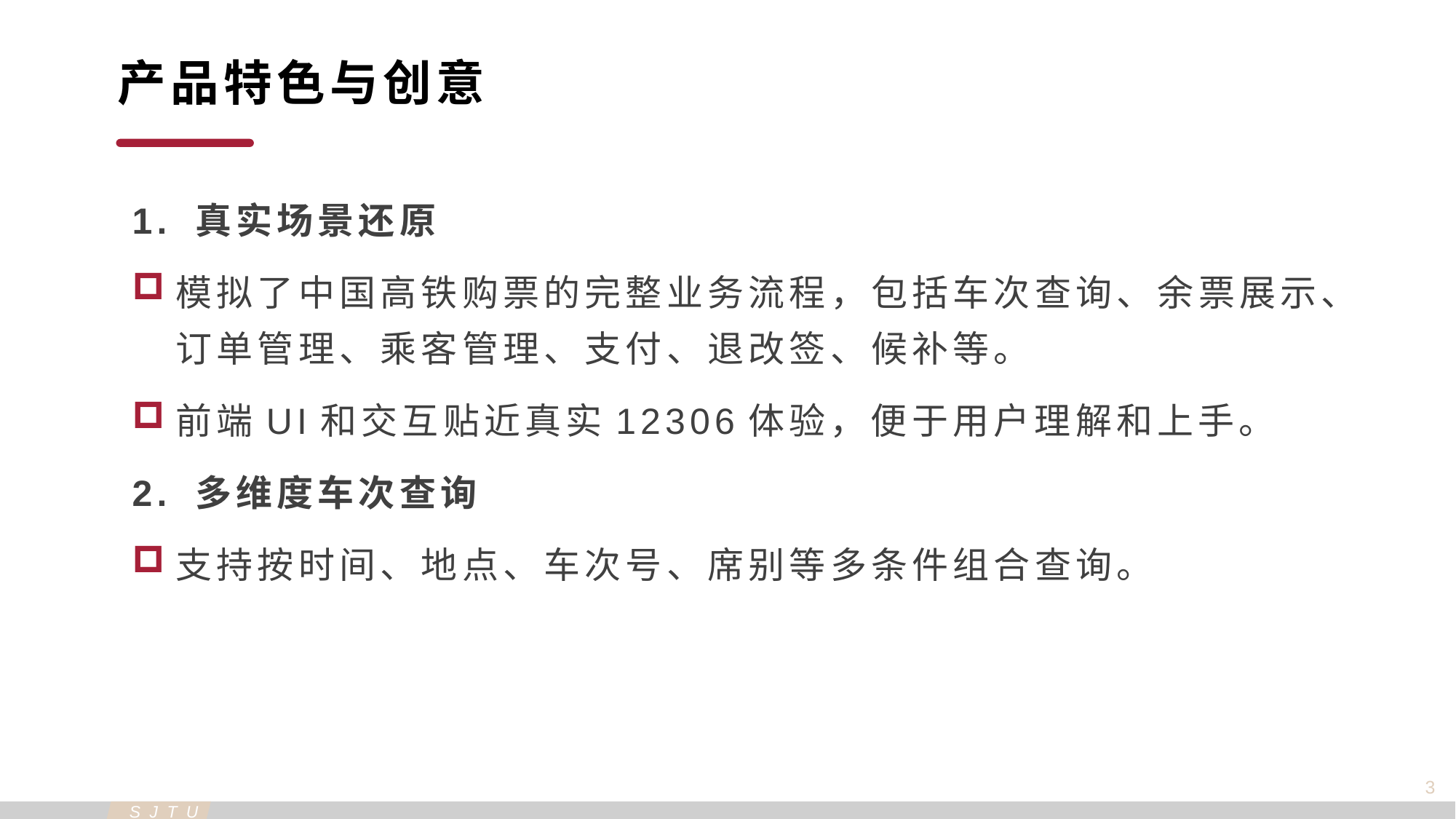

产品特色与创意
1. 真实场景还原
模拟了中国高铁购票的完整业务流程，包括车次查询、余票展示、订单管理、乘客管理、支付、退改签、候补等。
前端UI和交互贴近真实12306体验，便于用户理解和上手。
2. 多维度车次查询
支持按时间、地点、车次号、席别等多条件组合查询。
3